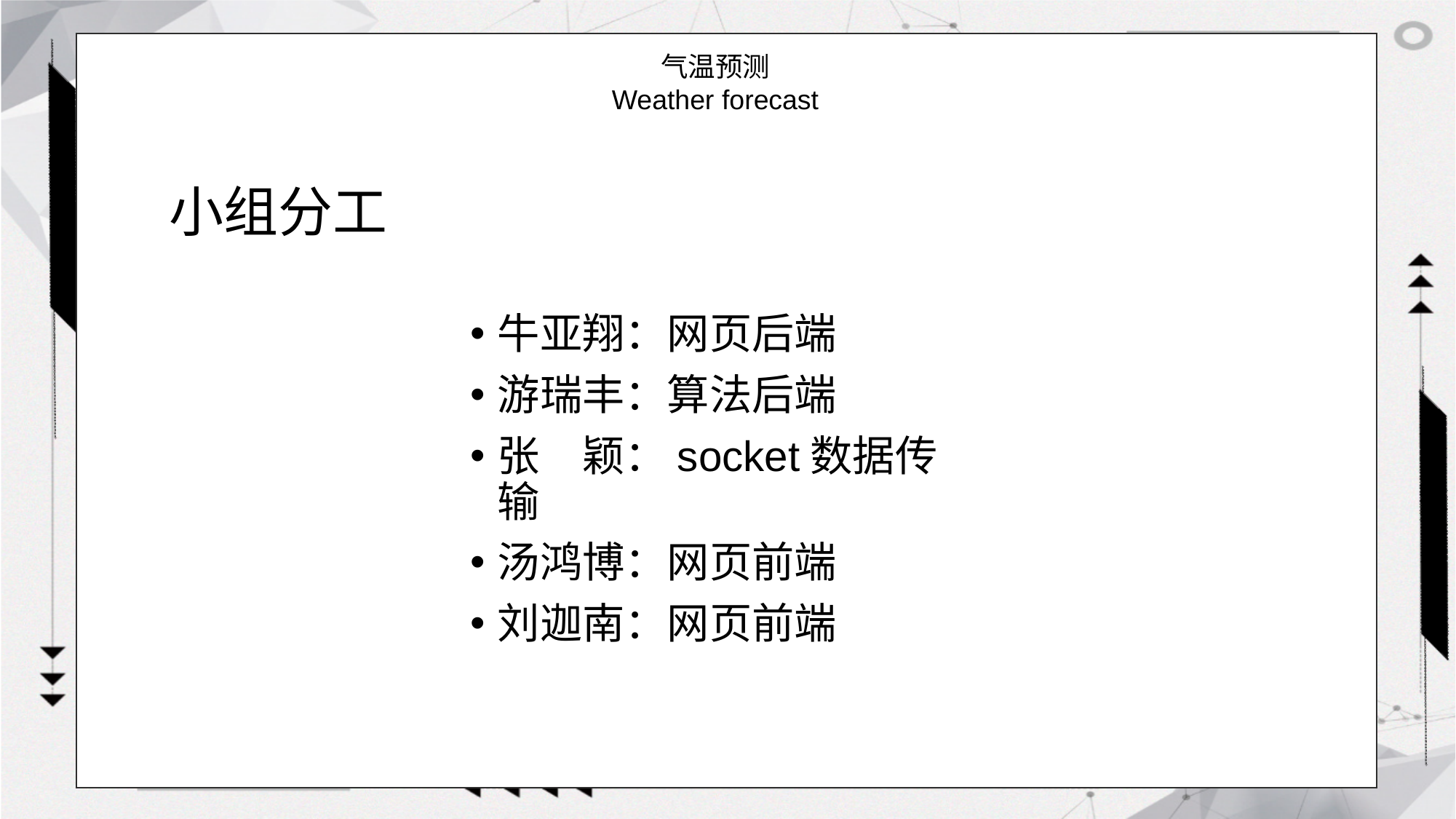

气温预测
Weather forecast
# 小组分工
牛亚翔：网页后端
游瑞丰：算法后端
张　颖：socket数据传输
汤鸿博：网页前端
刘迦南：网页前端